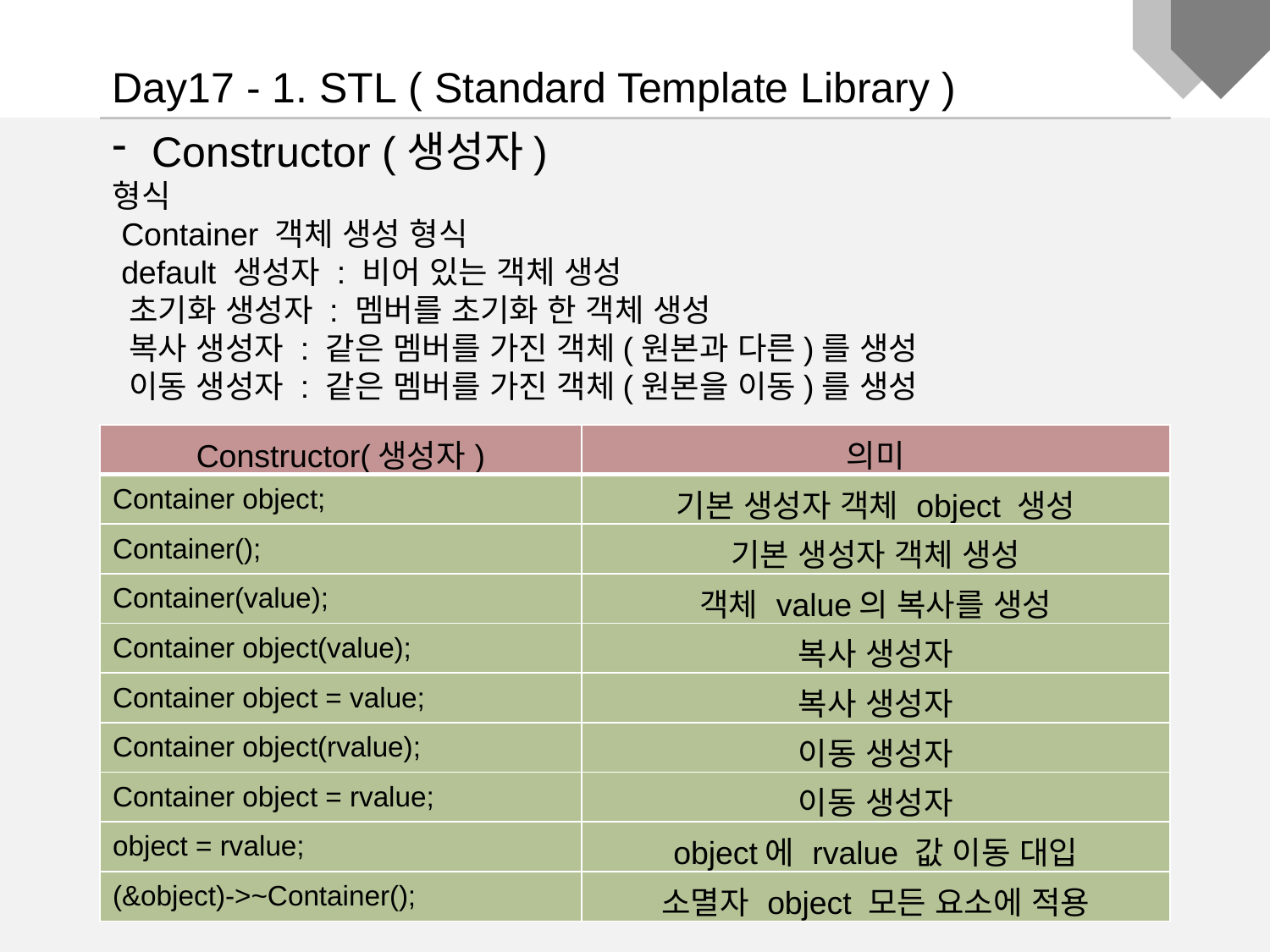

Day17 - 1. STL ( Standard Template Library )
Constructor (생성자)
형식
 Container 객체 생성 형식
 default 생성자 : 비어 있는 객체 생성
 초기화 생성자 : 멤버를 초기화 한 객체 생성
 복사 생성자 : 같은 멤버를 가진 객체(원본과 다른)를 생성
 이동 생성자 : 같은 멤버를 가진 객체(원본을 이동)를 생성
| Constructor(생성자) | 의미 |
| --- | --- |
| Container object; | 기본 생성자 객체 object 생성 |
| Container(); | 기본 생성자 객체 생성 |
| Container(value); | 객체 value의 복사를 생성 |
| Container object(value); | 복사 생성자 |
| Container object = value; | 복사 생성자 |
| Container object(rvalue); | 이동 생성자 |
| Container object = rvalue; | 이동 생성자 |
| object = rvalue; | object에 rvalue 값 이동 대입 |
| (&object)->~Container(); | 소멸자 object 모든 요소에 적용 |